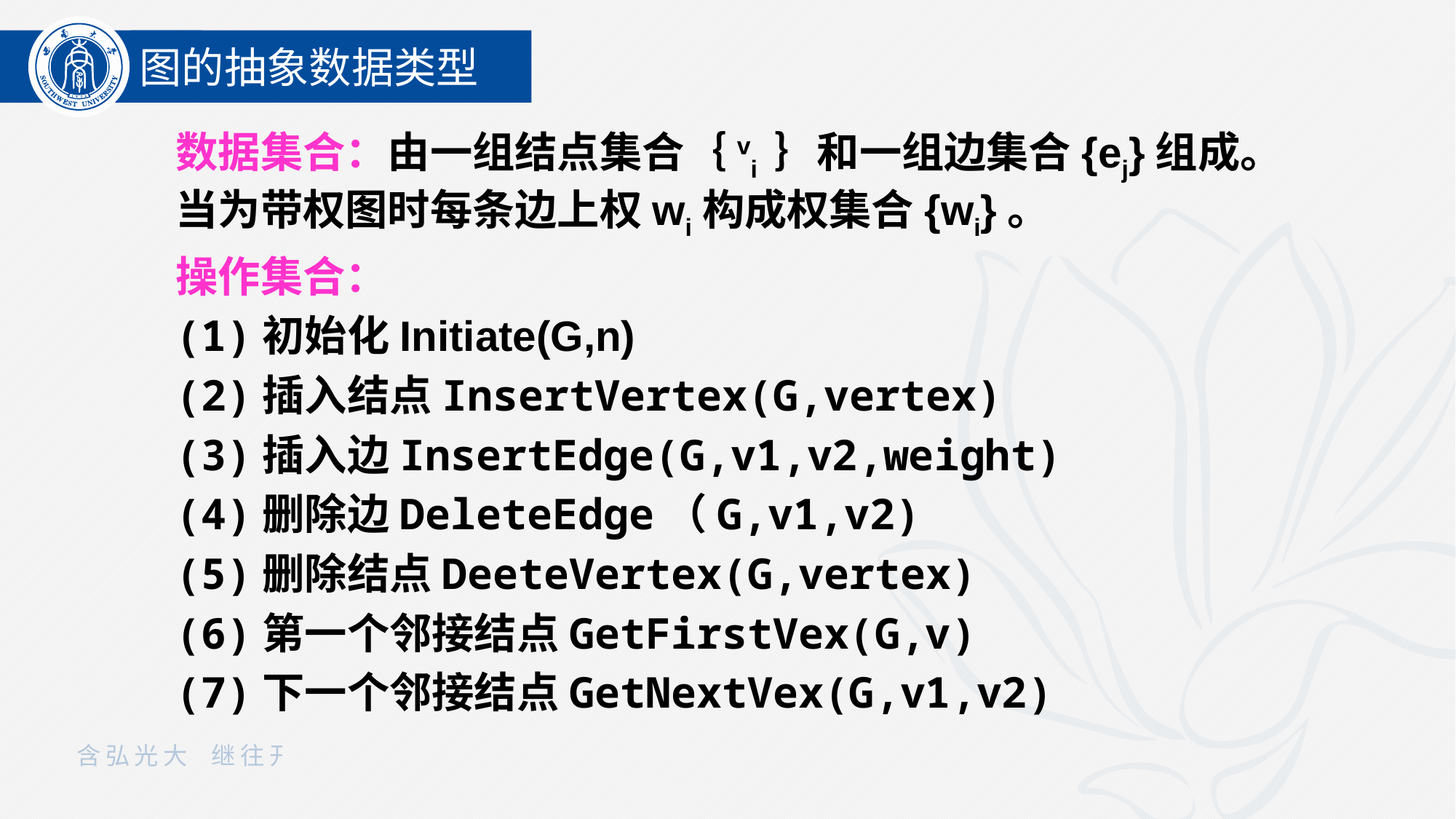

图的抽象数据类型
数据集合：由一组结点集合｛vi ｝和一组边集合{ej}组成。当为带权图时每条边上权wi构成权集合{wi}。
操作集合：
(1)初始化Initiate(G,n)
(2)插入结点InsertVertex(G,vertex)
(3)插入边InsertEdge(G,v1,v2,weight)
(4)删除边DeleteEdge（G,v1,v2)
(5)删除结点DeeteVertex(G,vertex)
(6)第一个邻接结点GetFirstVex(G,v)
(7)下一个邻接结点GetNextVex(G,v1,v2)